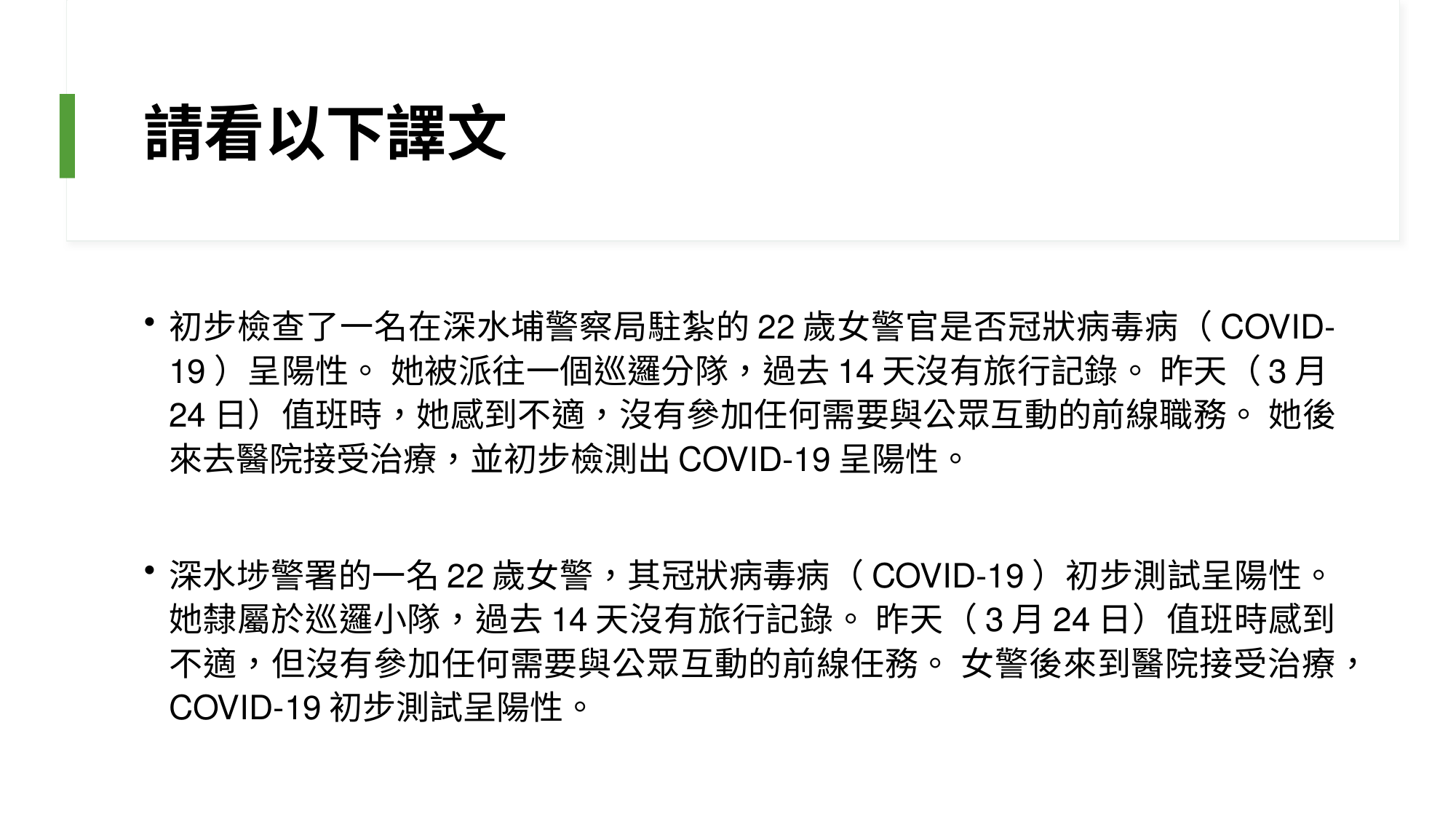

# 請看以下譯文
初步檢查了一名在深水埔警察局駐紮的22歲女警官是否冠狀病毒病（COVID-19）呈陽性。 她被派往一個巡邏分隊，過去14天沒有旅行記錄。 昨天（3月24日）值班時，她感到不適，沒有參加任何需要與公眾互動的前線職務。 她後來去醫院接受治療，並初步檢測出COVID-19呈陽性。

深水埗警署的一名22歲女警，其冠狀病毒病（COVID-19）初步測試呈陽性。 她隸屬於巡邏小隊，過去14天沒有旅行記錄。 昨天（3月24日）值班時感到不適，但沒有參加任何需要與公眾互動的前線任務。 女警後來到醫院接受治療，COVID-19初步測試呈陽性。